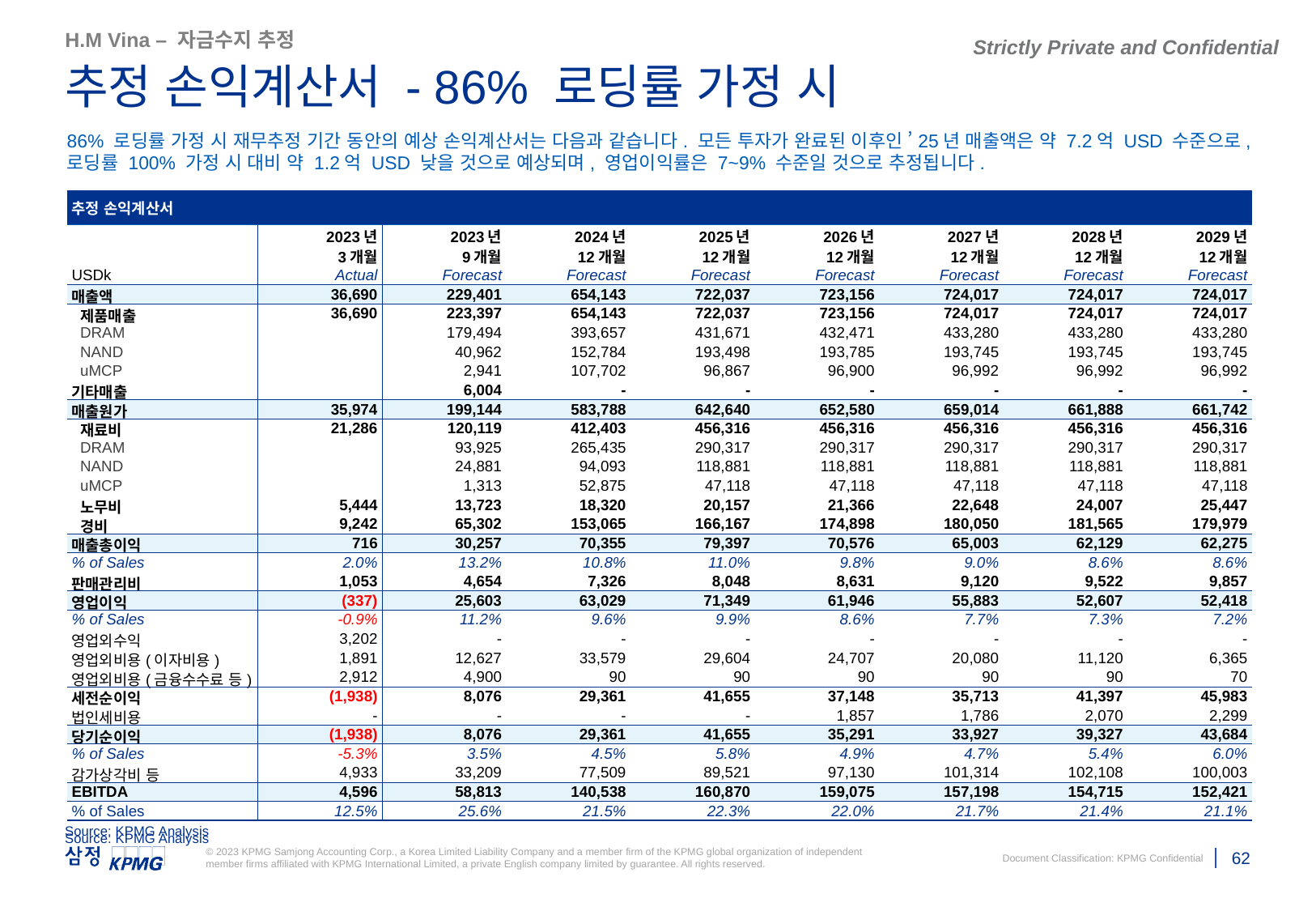

H.M Vina – 자금수지 추정
추정 손익계산서 - 86% 로딩률 가정 시
86% 로딩률 가정 시 재무추정 기간 동안의 예상 손익계산서는 다음과 같습니다. 모든 투자가 완료된 이후인 ’25년 매출액은 약 7.2억 USD 수준으로, 로딩률 100% 가정 시 대비 약 1.2억 USD 낮을 것으로 예상되며, 영업이익률은 7~9% 수준일 것으로 추정됩니다.
| 추정 손익계산서 |  |  |  |  |  |  |  |  |
| --- | --- | --- | --- | --- | --- | --- | --- | --- |
|  | 2023년 | 2023년 | 2024년 | 2025년 | 2026년 | 2027년 | 2028년 | 2029년 |
|  | 3개월 | 9개월 | 12개월 | 12개월 | 12개월 | 12개월 | 12개월 | 12개월 |
| USDk | Actual | Forecast | Forecast | Forecast | Forecast | Forecast | Forecast | Forecast |
| 매출액 | 36,690 | 229,401 | 654,143 | 722,037 | 723,156 | 724,017 | 724,017 | 724,017 |
| 제품매출 | 36,690 | 223,397 | 654,143 | 722,037 | 723,156 | 724,017 | 724,017 | 724,017 |
| DRAM |  | 179,494 | 393,657 | 431,671 | 432,471 | 433,280 | 433,280 | 433,280 |
| NAND |  | 40,962 | 152,784 | 193,498 | 193,785 | 193,745 | 193,745 | 193,745 |
| uMCP |  | 2,941 | 107,702 | 96,867 | 96,900 | 96,992 | 96,992 | 96,992 |
| 기타매출 |  | 6,004 | - | - | - | - | - | - |
| 매출원가 | 35,974 | 199,144 | 583,788 | 642,640 | 652,580 | 659,014 | 661,888 | 661,742 |
| 재료비 | 21,286 | 120,119 | 412,403 | 456,316 | 456,316 | 456,316 | 456,316 | 456,316 |
| DRAM |  | 93,925 | 265,435 | 290,317 | 290,317 | 290,317 | 290,317 | 290,317 |
| NAND |  | 24,881 | 94,093 | 118,881 | 118,881 | 118,881 | 118,881 | 118,881 |
| uMCP |  | 1,313 | 52,875 | 47,118 | 47,118 | 47,118 | 47,118 | 47,118 |
| 노무비 | 5,444 | 13,723 | 18,320 | 20,157 | 21,366 | 22,648 | 24,007 | 25,447 |
| 경비 | 9,242 | 65,302 | 153,065 | 166,167 | 174,898 | 180,050 | 181,565 | 179,979 |
| 매출총이익 | 716 | 30,257 | 70,355 | 79,397 | 70,576 | 65,003 | 62,129 | 62,275 |
| % of Sales | 2.0% | 13.2% | 10.8% | 11.0% | 9.8% | 9.0% | 8.6% | 8.6% |
| 판매관리비 | 1,053 | 4,654 | 7,326 | 8,048 | 8,631 | 9,120 | 9,522 | 9,857 |
| 영업이익 | (337) | 25,603 | 63,029 | 71,349 | 61,946 | 55,883 | 52,607 | 52,418 |
| % of Sales | -0.9% | 11.2% | 9.6% | 9.9% | 8.6% | 7.7% | 7.3% | 7.2% |
| 영업외수익 | 3,202 | - | - | - | - | - | - | - |
| 영업외비용(이자비용) | 1,891 | 12,627 | 33,579 | 29,604 | 24,707 | 20,080 | 11,120 | 6,365 |
| 영업외비용(금융수수료 등) | 2,912 | 4,900 | 90 | 90 | 90 | 90 | 90 | 70 |
| 세전순이익 | (1,938) | 8,076 | 29,361 | 41,655 | 37,148 | 35,713 | 41,397 | 45,983 |
| 법인세비용 | - | - | - | - | 1,857 | 1,786 | 2,070 | 2,299 |
| 당기순이익 | (1,938) | 8,076 | 29,361 | 41,655 | 35,291 | 33,927 | 39,327 | 43,684 |
| % of Sales | -5.3% | 3.5% | 4.5% | 5.8% | 4.9% | 4.7% | 5.4% | 6.0% |
| 감가상각비 등 | 4,933 | 33,209 | 77,509 | 89,521 | 97,130 | 101,314 | 102,108 | 100,003 |
| EBITDA | 4,596 | 58,813 | 140,538 | 160,870 | 159,075 | 157,198 | 154,715 | 152,421 |
| % of Sales | 12.5% | 25.6% | 21.5% | 22.3% | 22.0% | 21.7% | 21.4% | 21.1% |
Source: KPMG Analysis
Source: KPMG Analysis